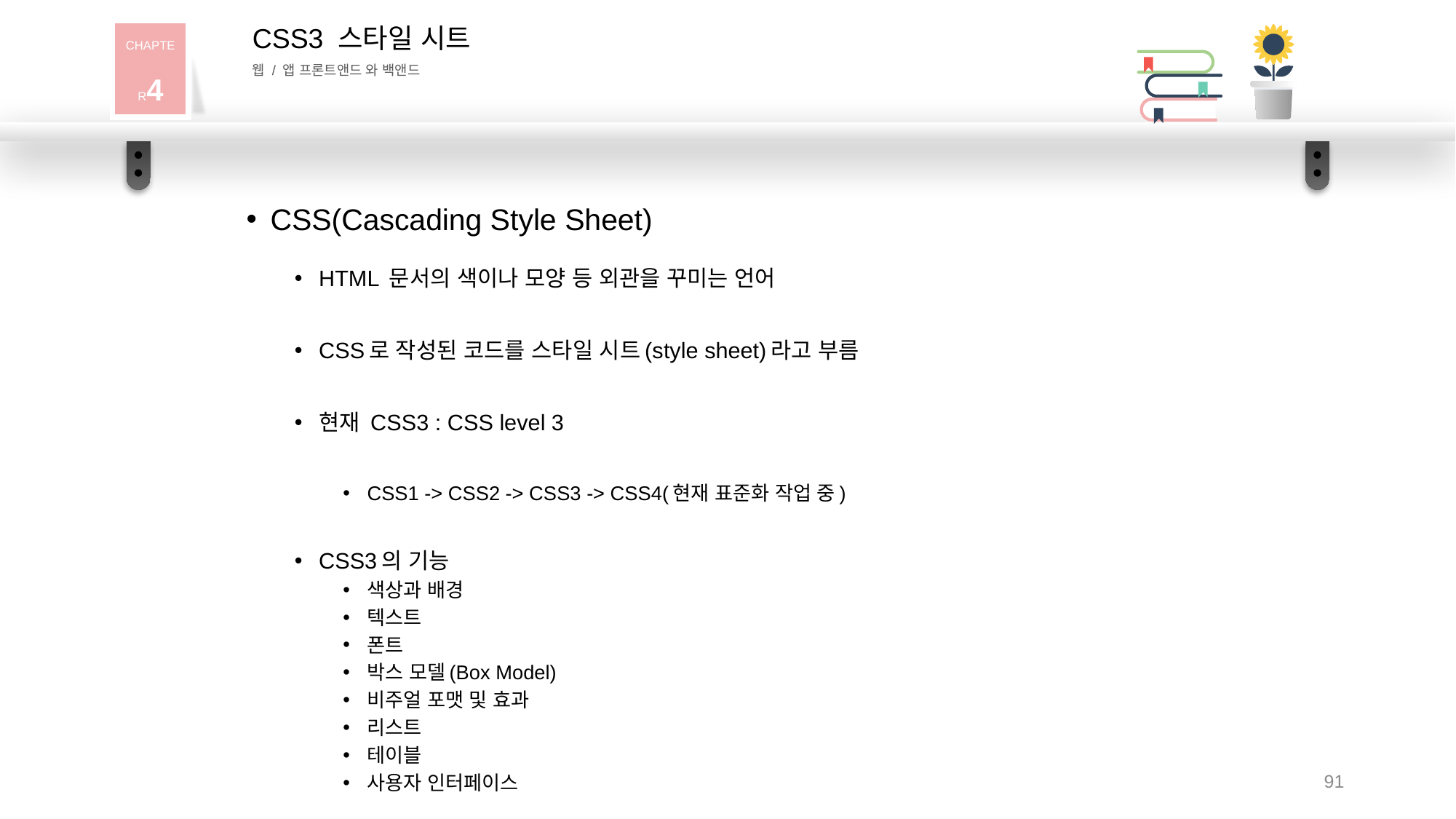

CSS3 스타일 시트
웹 / 앱 프론트앤드 와 백앤드

CHAPTER4

CSS(Cascading Style Sheet)

HTML 문서의 색이나 모양 등 외관을 꾸미는 언어

CSS로 작성된 코드를 스타일 시트(style sheet)라고 부름

현재 CSS3 : CSS level 3

CSS1 -> CSS2 -> CSS3 -> CSS4(현재 표준화 작업 중)

CSS3의 기능
색상과 배경
텍스트
폰트
박스 모델(Box Model)
비주얼 포맷 및 효과
리스트
테이블
사용자 인터페이스

91